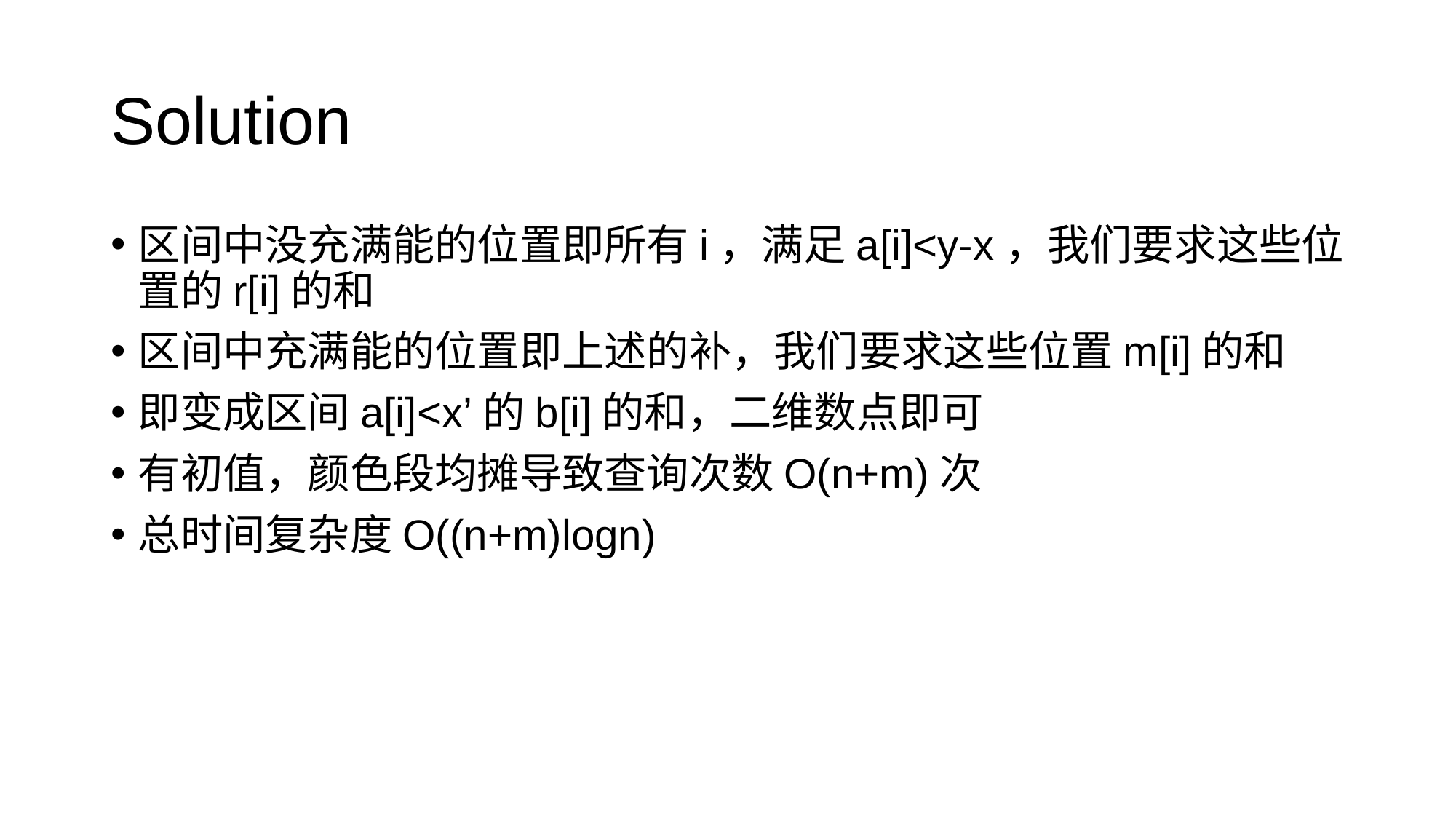

# Solution
区间中没充满能的位置即所有i，满足a[i]<y-x，我们要求这些位置的r[i]的和
区间中充满能的位置即上述的补，我们要求这些位置m[i]的和
即变成区间a[i]<x’的b[i]的和，二维数点即可
有初值，颜色段均摊导致查询次数O(n+m)次
总时间复杂度O((n+m)logn)